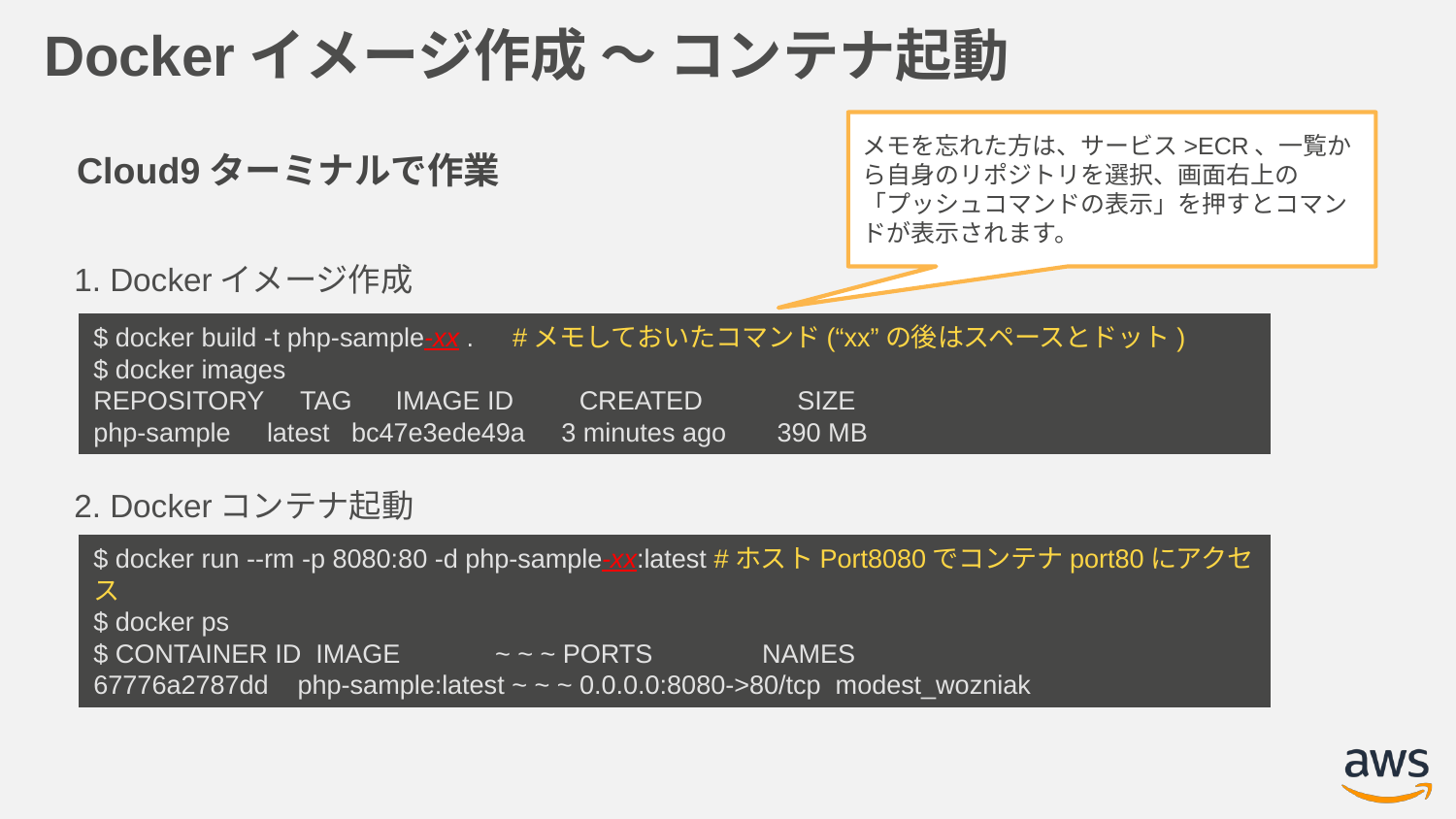

# Dockerイメージ作成 〜 コンテナ起動
メモを忘れた方は、サービス>ECR、一覧から自身のリポジトリを選択、画面右上の「プッシュコマンドの表示」を押すとコマンドが表示されます。
Cloud9ターミナルで作業
1. Dockerイメージ作成

2. Dockerコンテナ起動

$ docker build -t php-sample-xx .　#メモしておいたコマンド(“xx”の後はスペースとドット)
$ docker images
REPOSITORY     TAG      IMAGE ID         CREATED             SIZE
php-sample     latest   bc47e3ede49a     3 minutes ago       390 MB
$ docker run --rm -p 8080:80 -d php-sample-xx:latest #ホストPort8080でコンテナport80にアクセス
$ docker ps
$ CONTAINER ID  IMAGE             ~ ~ ~ PORTS               NAMES
67776a2787dd    php-sample:latest ~ ~ ~ 0.0.0.0:8080->80/tcp  modest_wozniak